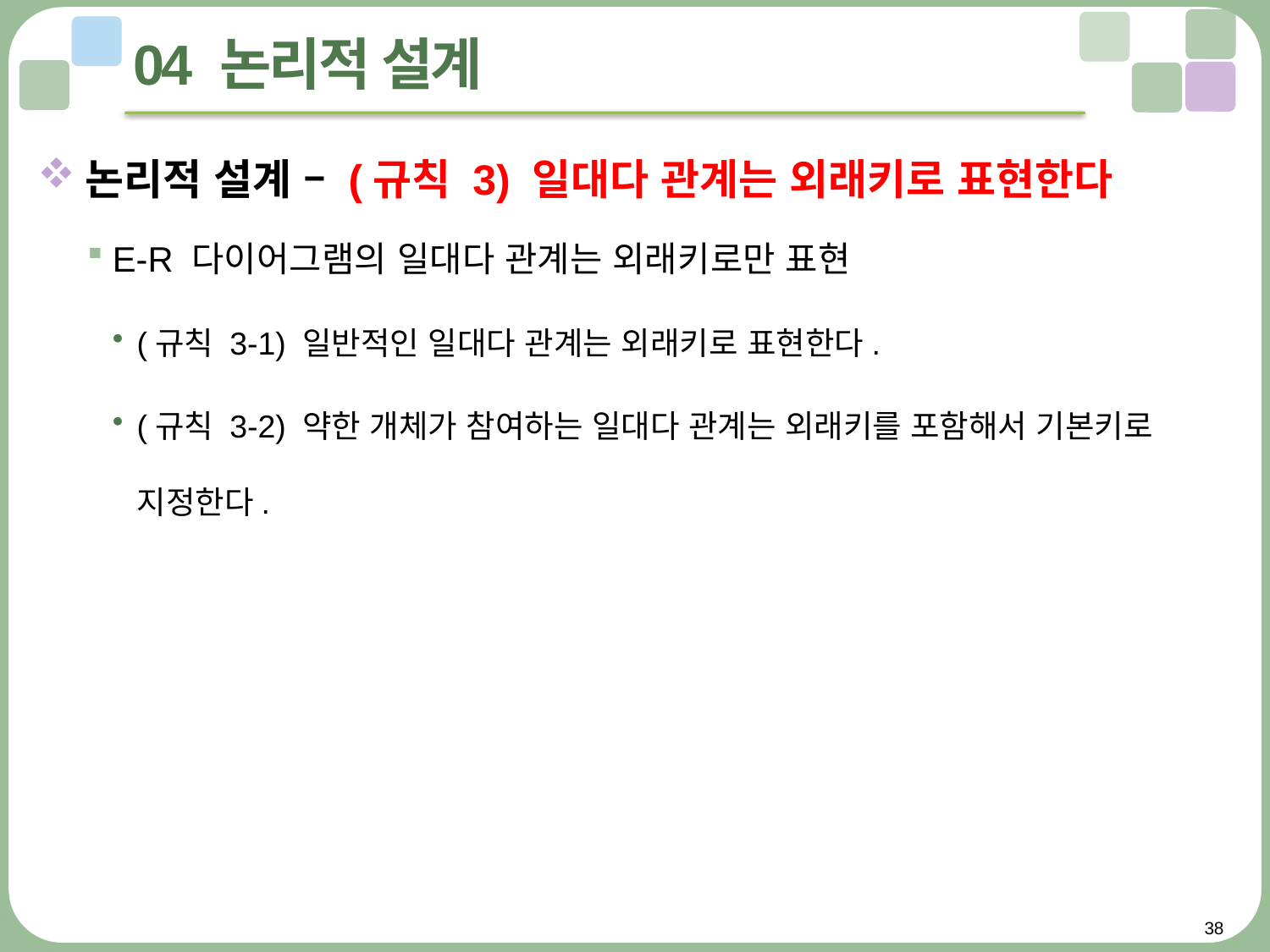

# 04 논리적 설계
논리적 설계 – (규칙 3) 일대다 관계는 외래키로 표현한다
E-R 다이어그램의 일대다 관계는 외래키로만 표현
(규칙 3-1) 일반적인 일대다 관계는 외래키로 표현한다.
(규칙 3-2) 약한 개체가 참여하는 일대다 관계는 외래키를 포함해서 기본키로 지정한다.